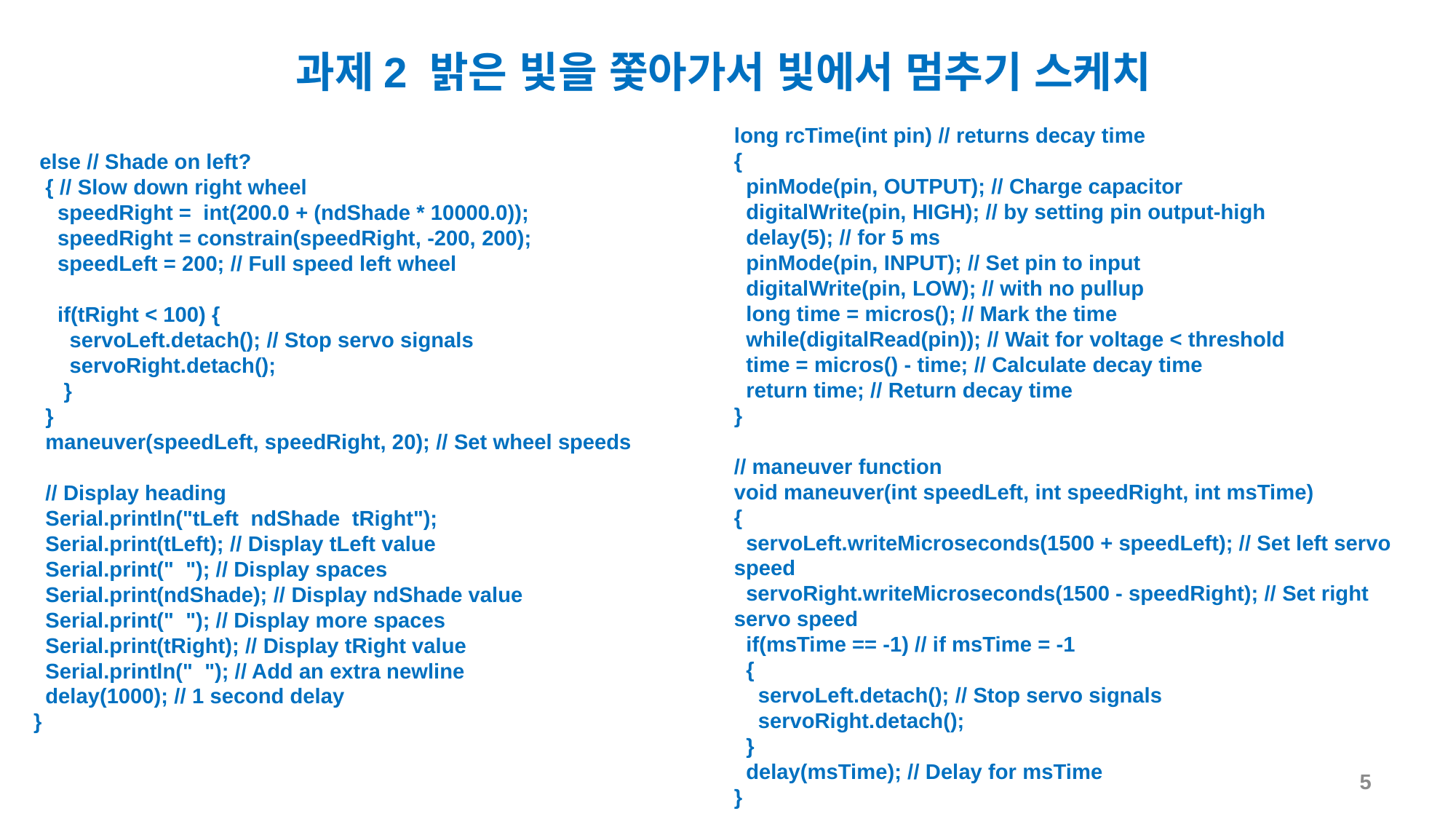

과제2 밝은 빛을 쫓아가서 빛에서 멈추기 스케치
long rcTime(int pin) // returns decay time
{
  pinMode(pin, OUTPUT); // Charge capacitor
  digitalWrite(pin, HIGH); // by setting pin output-high
  delay(5); // for 5 ms
  pinMode(pin, INPUT); // Set pin to input
  digitalWrite(pin, LOW); // with no pullup
  long time = micros(); // Mark the time
  while(digitalRead(pin)); // Wait for voltage < threshold
  time = micros() - time; // Calculate decay time
  return time; // Return decay time
}

// maneuver function
void maneuver(int speedLeft, int speedRight, int msTime)
{
  servoLeft.writeMicroseconds(1500 + speedLeft); // Set left servo speed
  servoRight.writeMicroseconds(1500 - speedRight); // Set right servo speed
  if(msTime == -1) // if msTime = -1
  {
    servoLeft.detach(); // Stop servo signals
    servoRight.detach();
  }
  delay(msTime); // Delay for msTime
}
 else // Shade on left?
  { // Slow down right wheel
    speedRight =  int(200.0 + (ndShade * 10000.0));
    speedRight = constrain(speedRight, -200, 200);
    speedLeft = 200; // Full speed left wheel

    if(tRight < 100) {
      servoLeft.detach(); // Stop servo signals
      servoRight.detach();
     }
  }
  maneuver(speedLeft, speedRight, 20); // Set wheel speeds

  // Display heading
  Serial.println("tLeft  ndShade  tRight");
  Serial.print(tLeft); // Display tLeft value
  Serial.print("  "); // Display spaces
  Serial.print(ndShade); // Display ndShade value
  Serial.print("  "); // Display more spaces
  Serial.print(tRight); // Display tRight value
  Serial.println("  "); // Add an extra newline
  delay(1000); // 1 second delay
}
5